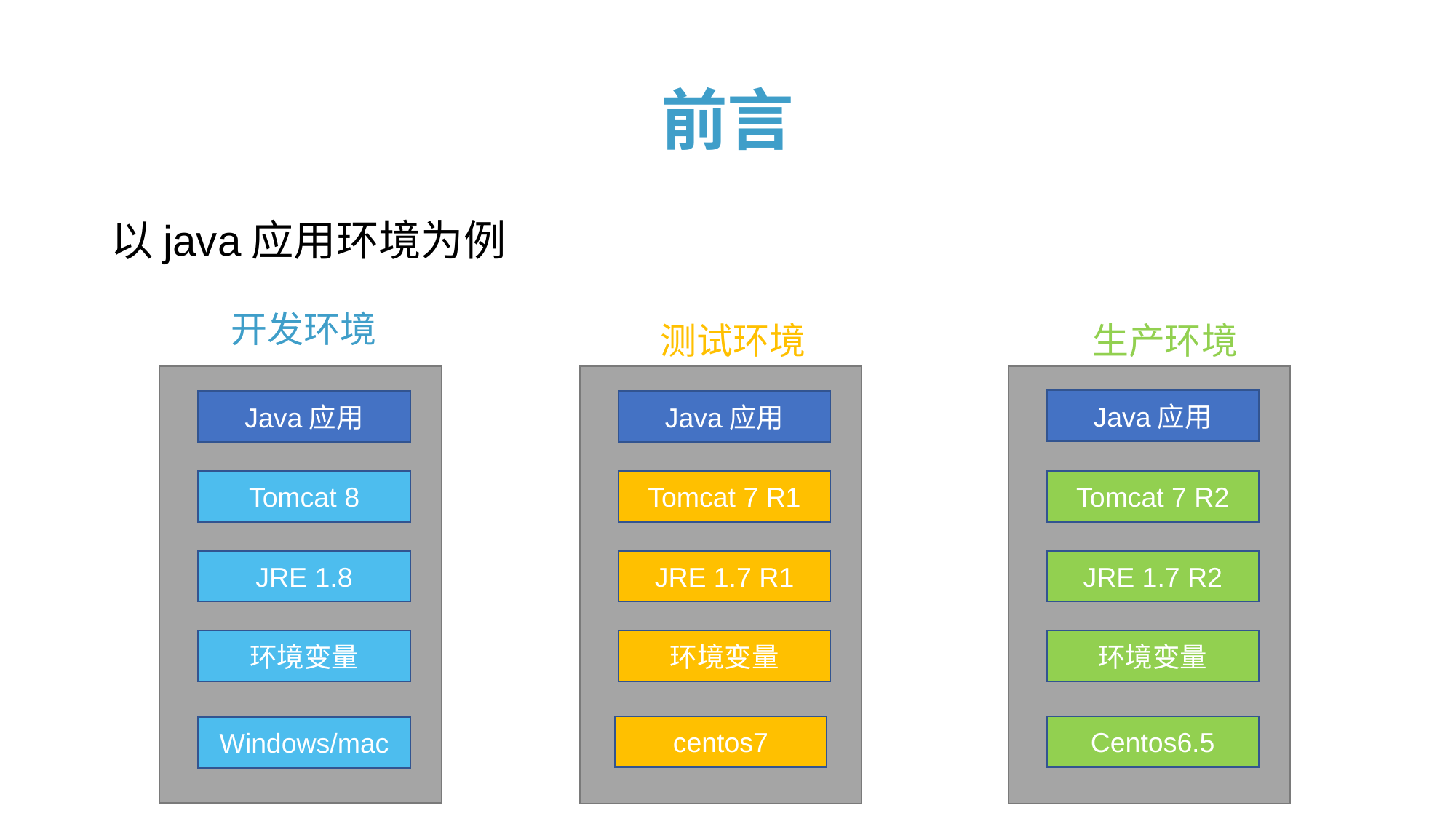

# 前言
以java应用环境为例
开发环境
测试环境
生产环境

Java应用
Java应用
Java应用
Tomcat 8
Tomcat 7 R1
Tomcat 7 R2
JRE 1.8
JRE 1.7 R1
JRE 1.7 R2
环境变量
环境变量
环境变量
centos7
Centos6.5
Windows/mac